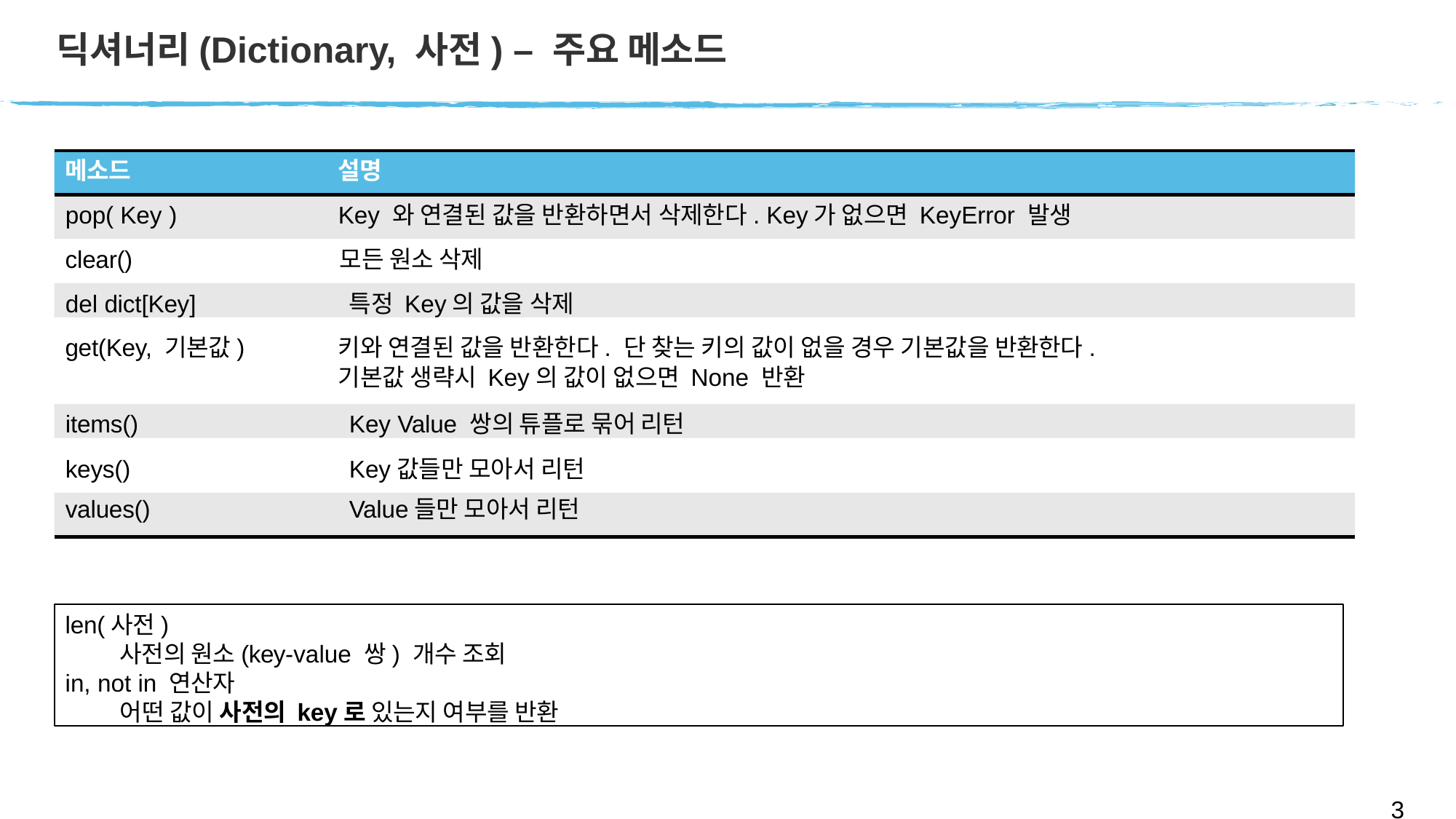

# 딕셔너리(Dictionary, 사전) – 주요 메소드

메소드
설명
pop( Key )
Key 와 연결된 값을 반환하면서 삭제한다. Key가 없으면 KeyError 발생
clear()	모든 원소 삭제
del dict[Key]	특정 Key의 값을 삭제
get(Key, 기본값)
키와 연결된 값을 반환한다. 단 찾는 키의 값이 없을 경우 기본값을 반환한다.
기본값 생략시 Key의 값이 없으면 None 반환
items()	Key Value 쌍의 튜플로 묶어 리턴
keys()	Key값들만 모아서 리턴
values()	Value들만 모아서 리턴

len(사전)
사전의 원소(key-value 쌍) 개수 조회
in, not in 연산자
어떤 값이 사전의 key로 있는지 여부를 반환
35